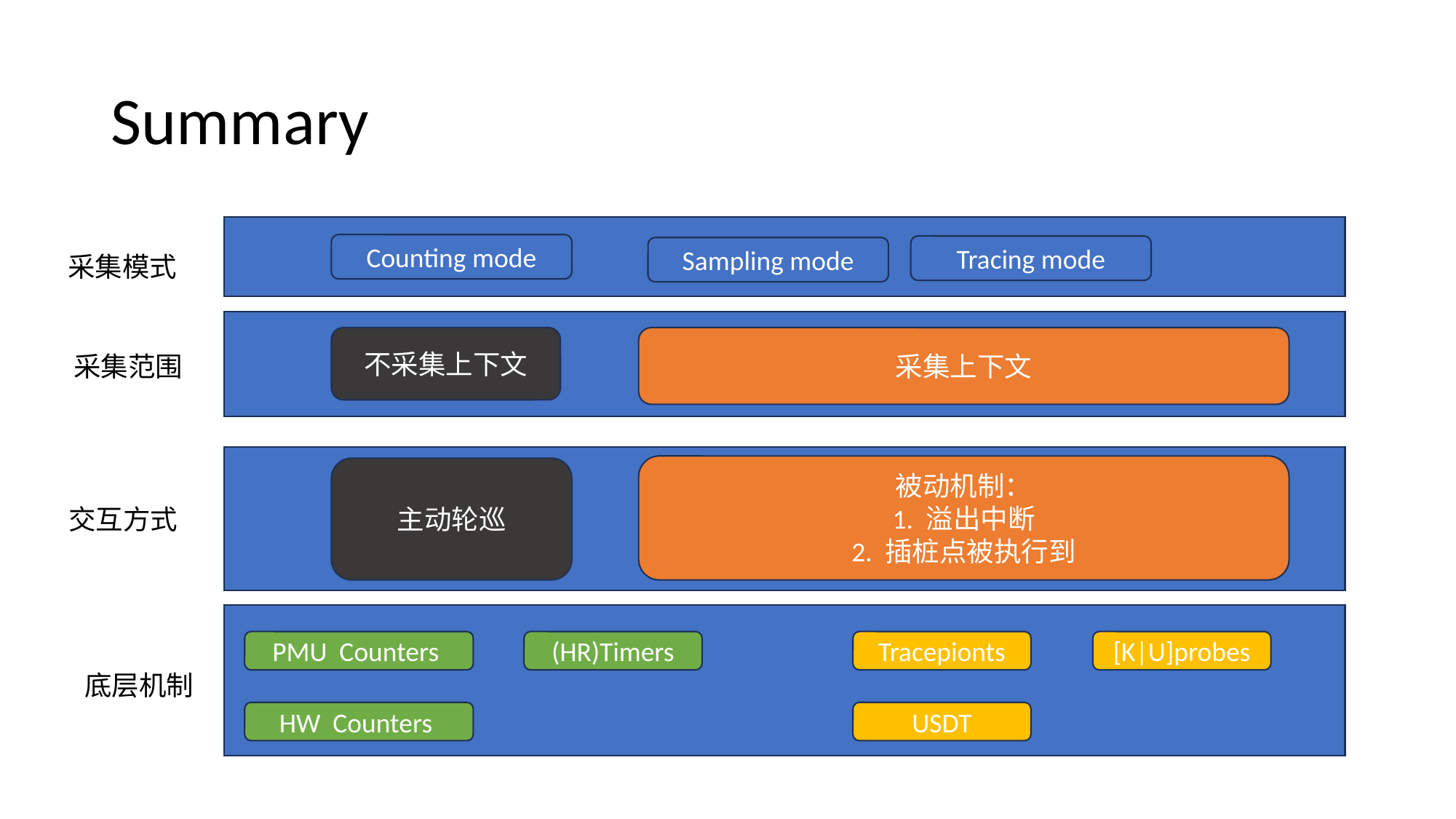

# Summary

Counting mode
Tracing mode
Sampling mode
采集模式

不采集上下文
采集上下文
采集范围

被动机制：
1. 溢出中断
2. 插桩点被执行到
主动轮巡
交互方式

[K|U]probes
PMU  Counters
Tracepionts
(HR)Timers
底层机制
HW  Counters
USDT